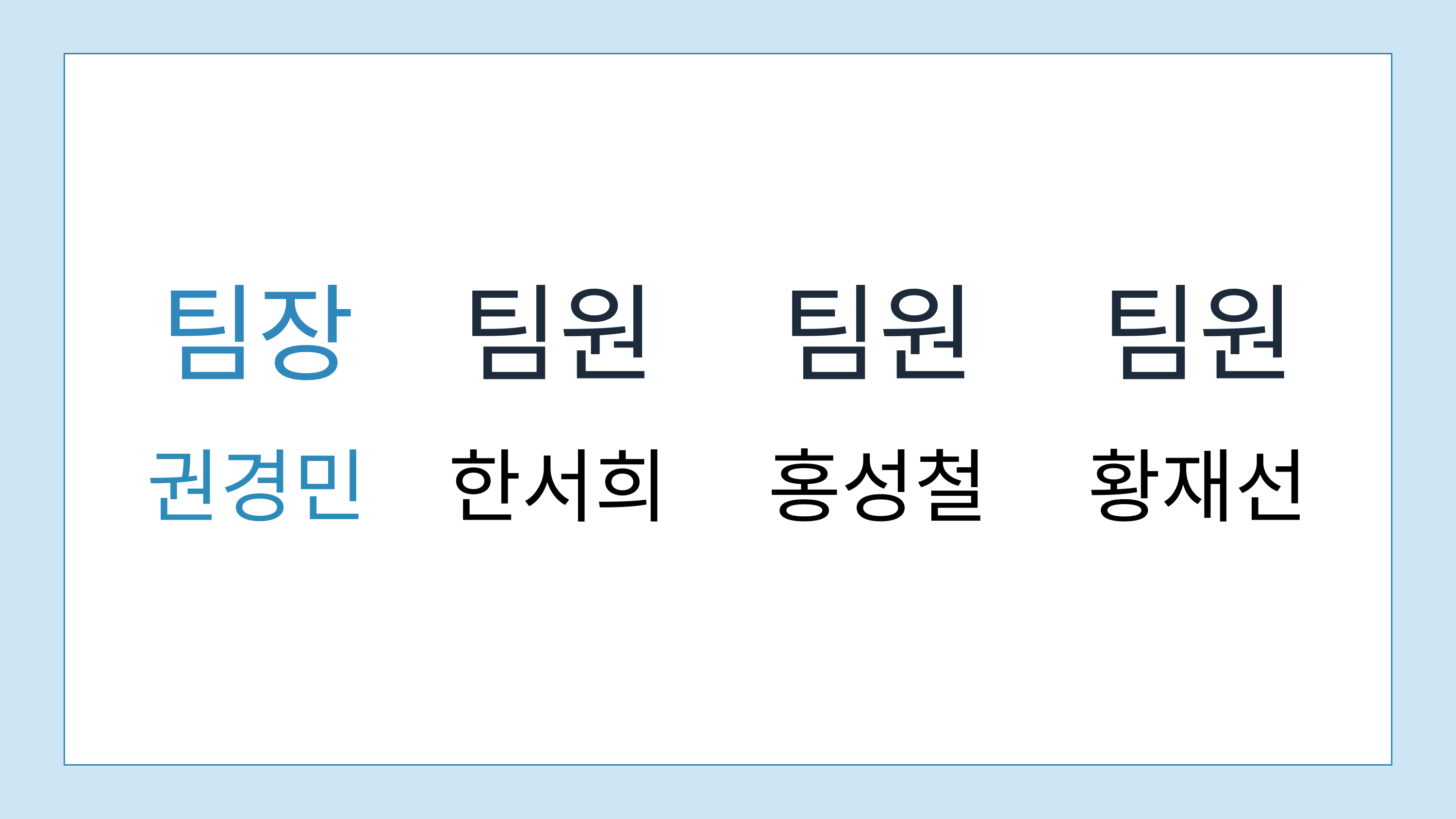

팀장
팀원
팀원
팀원
권경민
한서희
홍성철
황재선